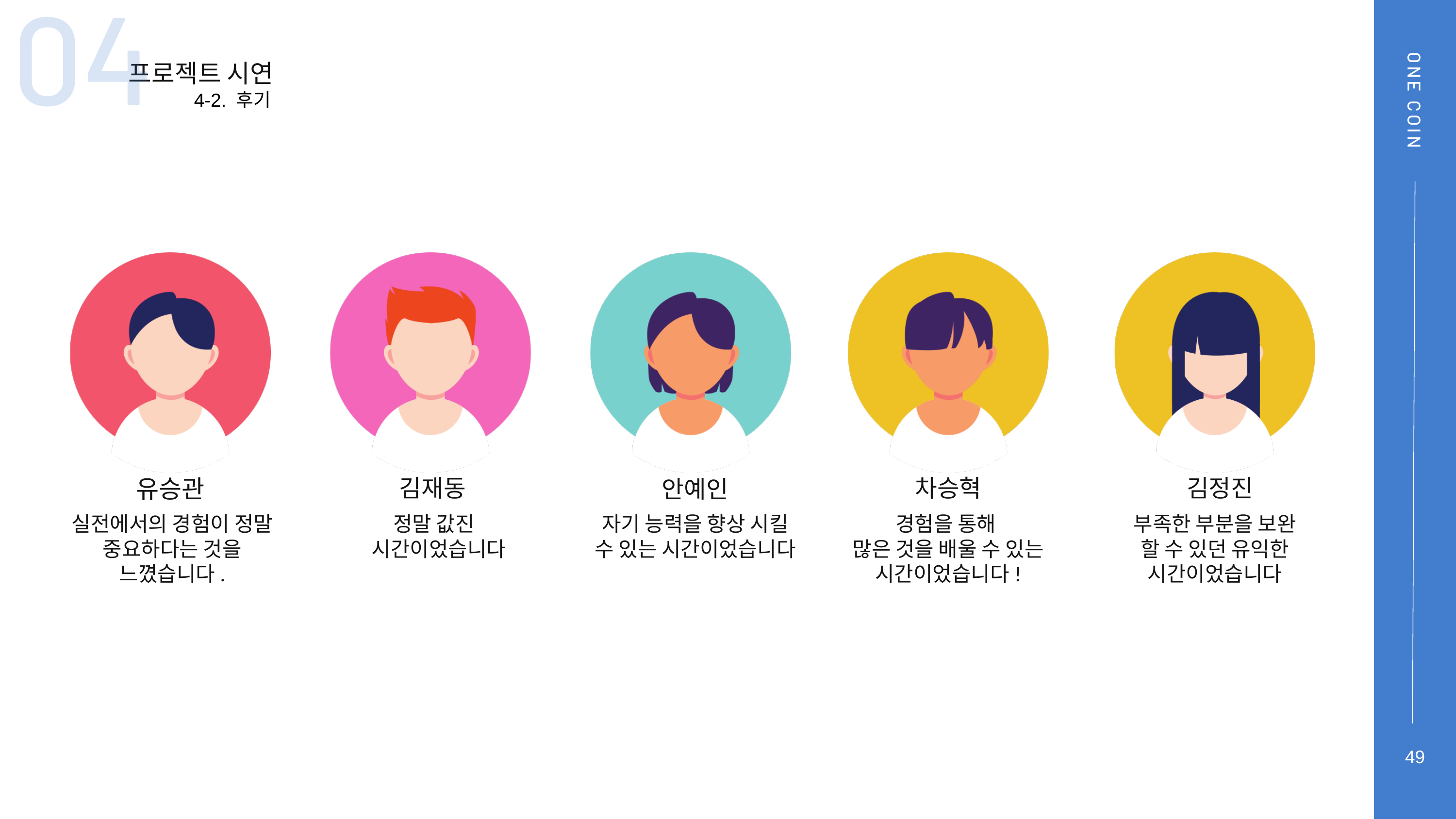

04
프로젝트 시연
4-2. 후기
ONE COIN

유승관
김재동
차승혁
김정진
안예인
실전에서의 경험이 정말 중요하다는 것을 느꼈습니다.
정말 값진
 시간이었습니다
자기 능력을 향상 시킬 수 있는 시간이었습니다
경험을 통해
많은 것을 배울 수 있는 시간이었습니다!
부족한 부분을 보완
할 수 있던 유익한
시간이었습니다
49